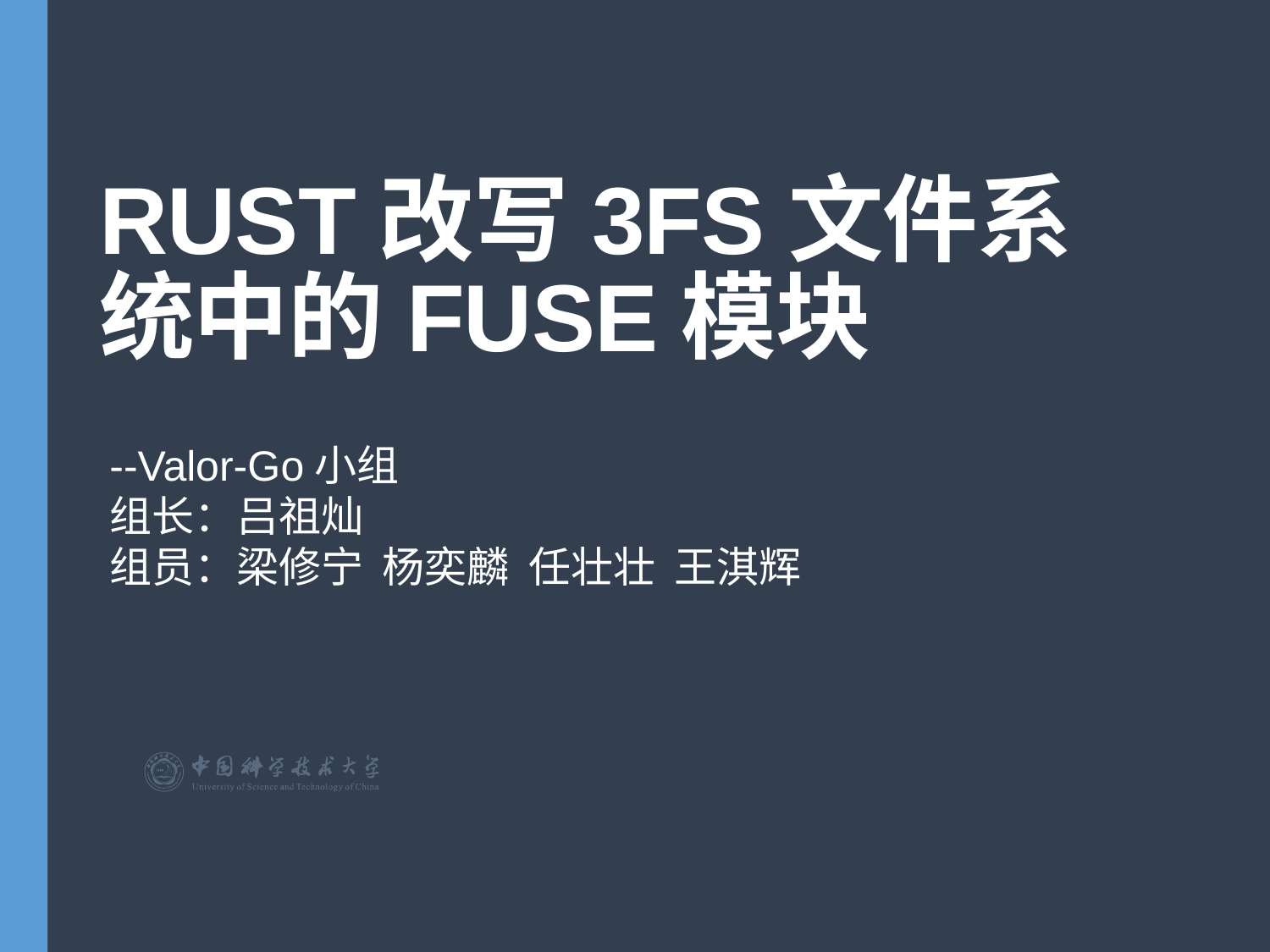

# RUST改写3FS文件系统中的FUSE模块
--Valor-Go小组
组长：吕祖灿
组员：梁修宁  杨奕麟  任壮壮  王淇辉